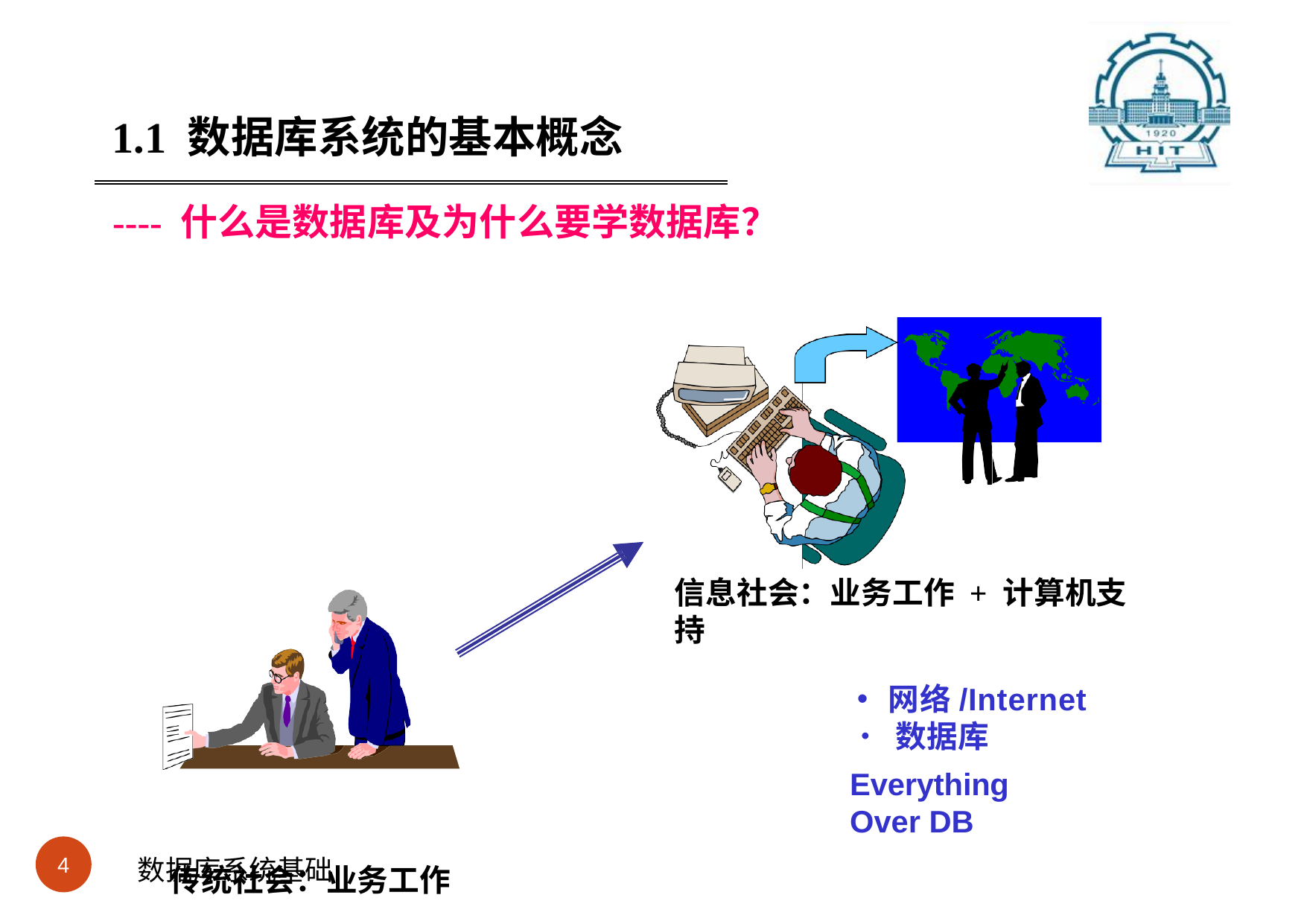

#
1.1 数据库系统的基本概念
---- 什么是数据库及为什么要学数据库？

信息社会：业务工作 + 计算机支持

网络/Internet
• 数据库
Everything Over DB
传统社会：业务工作